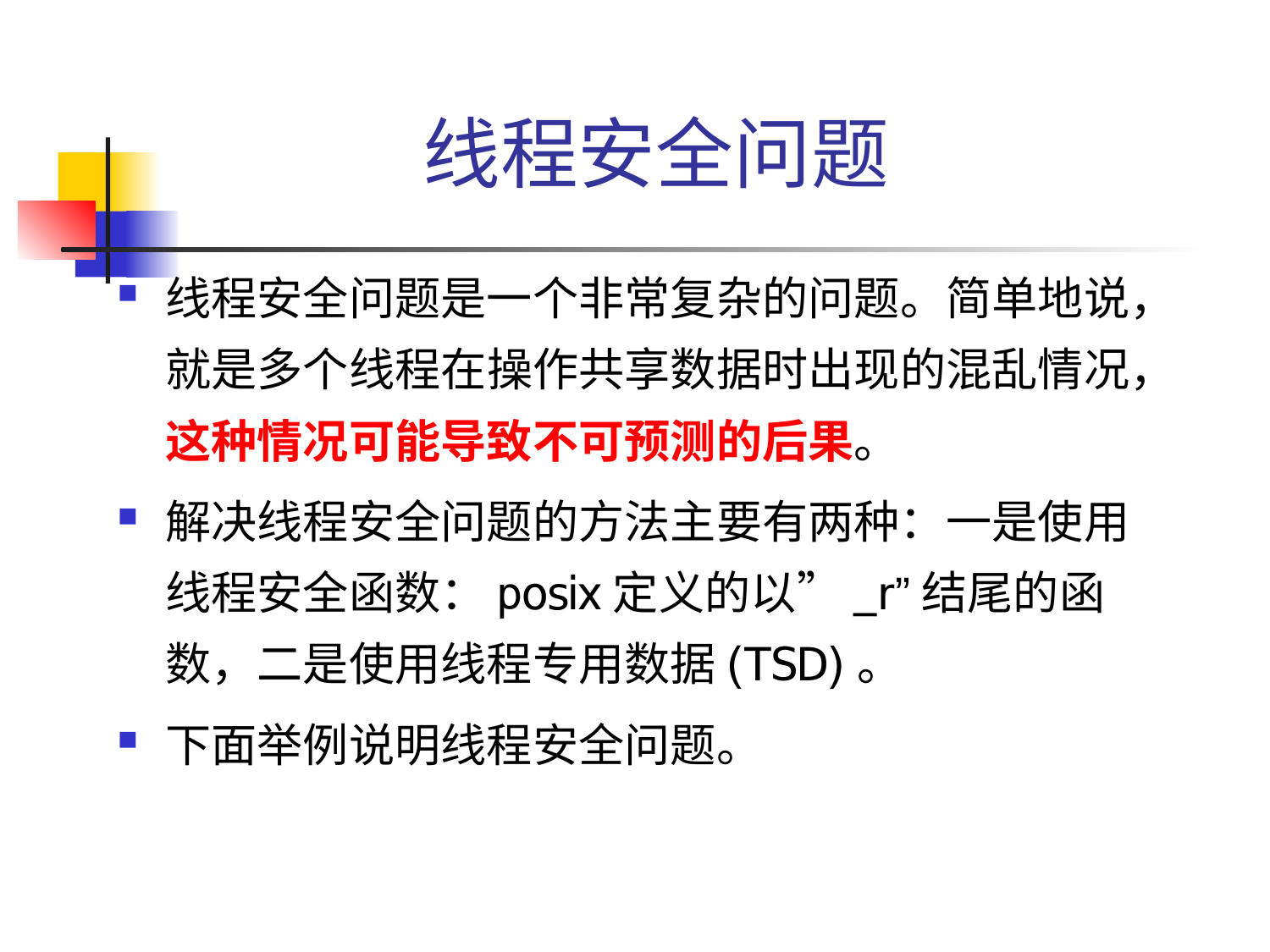

# 线程安全问题
线程安全问题是一个非常复杂的问题。简单地说，就是多个线程在操作共享数据时出现的混乱情况，这种情况可能导致不可预测的后果。
解决线程安全问题的方法主要有两种：一是使用线程安全函数：posix定义的以”_r”结尾的函数，二是使用线程专用数据(TSD)。
下面举例说明线程安全问题。